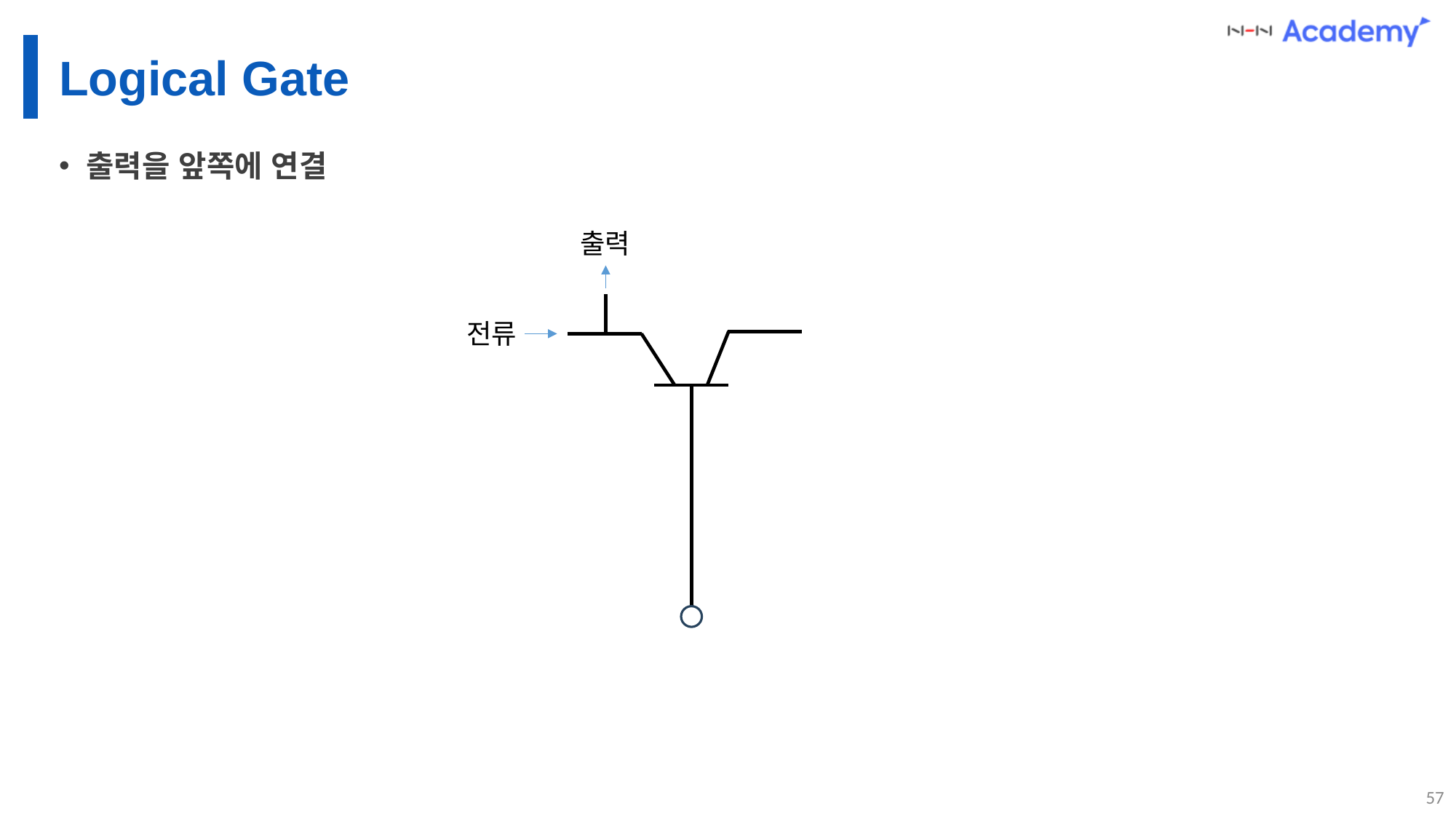

# Logical Gate
출력을 앞쪽에 연결
출력
전류

57